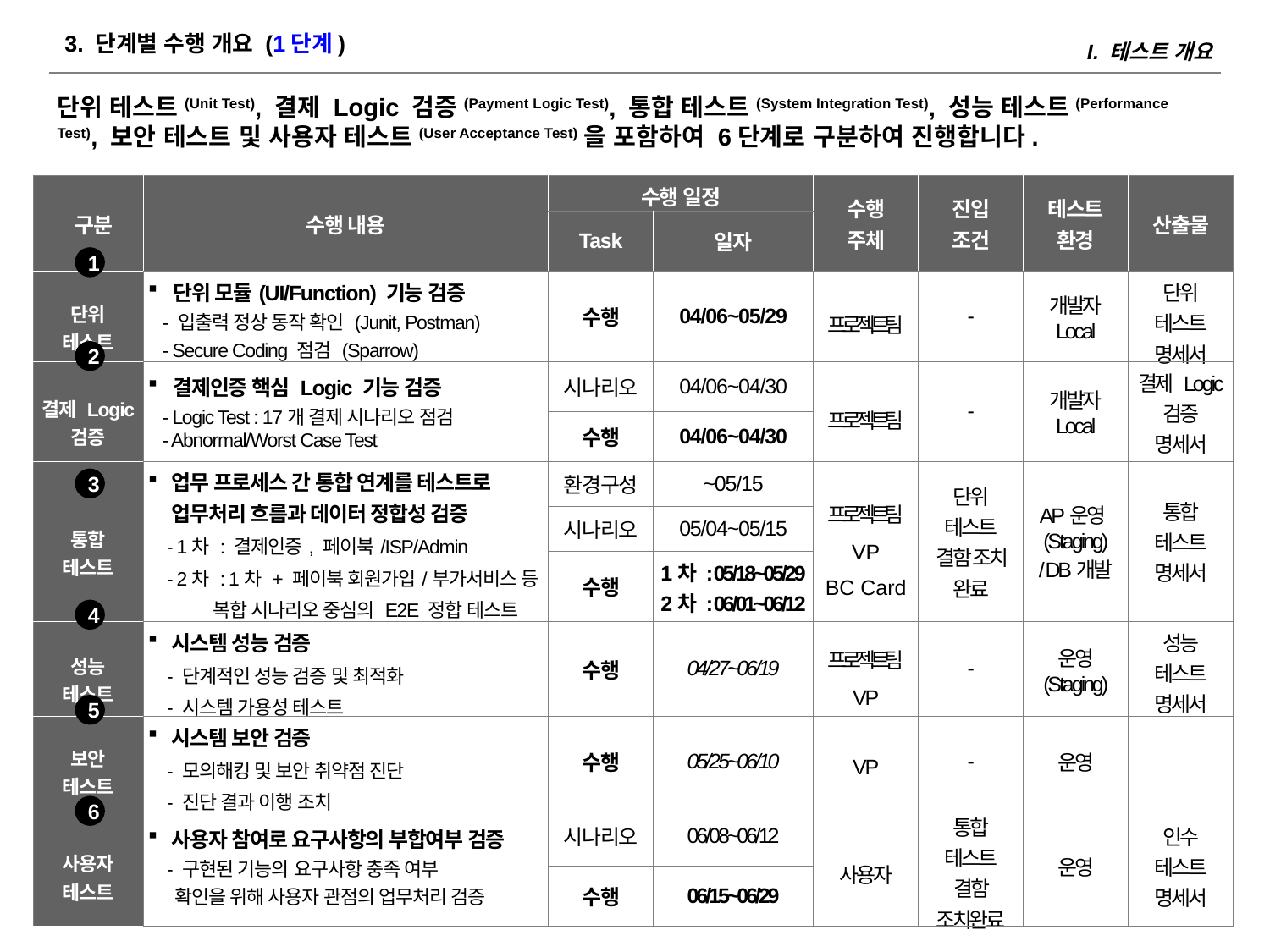

I. 테스트 개요
# 3. 단계별 수행 개요 (1단계)
단위 테스트(Unit Test), 결제 Logic 검증(Payment Logic Test), 통합 테스트(System Integration Test), 성능 테스트(Performance Test), 보안 테스트 및 사용자 테스트(User Acceptance Test)을 포함하여 6단계로 구분하여 진행합니다.
| 구분 | 수행 내용 | 수행 일정 |  | 수행 주체 | 진입 조건 | 테스트 환경 | 산출물 |
| --- | --- | --- | --- | --- | --- | --- | --- |
|  |  | Task | 일자 |  |  |  |  |
| 단위 테스트 | 단위 모듈(UI/Function) 기능 검증 - 입출력 정상 동작 확인 (Junit, Postman) - Secure Coding 점검 (Sparrow) | 수행 | 04/06~05/29 | 프로젝트팀 | - | 개발자 Local | 단위 테스트 명세서 |
| 결제 Logic 검증 | 결제인증 핵심 Logic 기능 검증 - Logic Test : 17개 결제 시나리오 점검 - Abnormal/Worst Case Test | 시나리오 | 04/06~04/30 | 프로젝트팀 | - | 개발자 Local | 결제 Logic 검증 명세서 |
|  |  | 수행 | 04/06~04/30 |  |  |  |  |
| 통합 테스트 | 업무 프로세스 간 통합 연계를 테스트로 업무처리 흐름과 데이터 정합성 검증 - 1차 : 결제인증, 페이북/ISP/Admin - 2차 : 1차 + 페이북 회원가입/부가서비스 등 복합 시나리오 중심의 E2E 정합 테스트 | 환경구성 | ~05/15 | 프로젝트팀 VP BC Card | 단위 테스트 결함 조치 완료 | AP운영(Staging) / DB개발 | 통합 테스트 명세서 |
|  |  | 시나리오 | 05/04~05/15 |  |  |  |  |
|  |  | 수행 | 1차 : 05/18~05/29 2차 : 06/01~06/12 |  |  |  |  |
| 성능 테스트 | 시스템 성능 검증 - 단계적인 성능 검증 및 최적화 - 시스템 가용성 테스트 | 수행 | 04/27~06/19 | 프로젝트팀 VP | - | 운영 (Staging) | 성능 테스트 명세서 |
| 보안 테스트 | 시스템 보안 검증 - 모의해킹 및 보안 취약점 진단 - 진단 결과 이행 조치 | 수행 | 05/25~06/10 | VP | - | 운영 |  |
| 사용자 테스트 | 사용자 참여로 요구사항의 부합여부 검증 - 구현된 기능의 요구사항 충족 여부 확인을 위해 사용자 관점의 업무처리 검증 | 시나리오 | 06/08~06/12 | 사용자 | 통합 테스트 결함 조치완료 | 운영 | 인수 테스트 명세서 |
|  |  | 수행 | 06/15~06/29 |  |  |  |  |
1
2
3
4
5
6